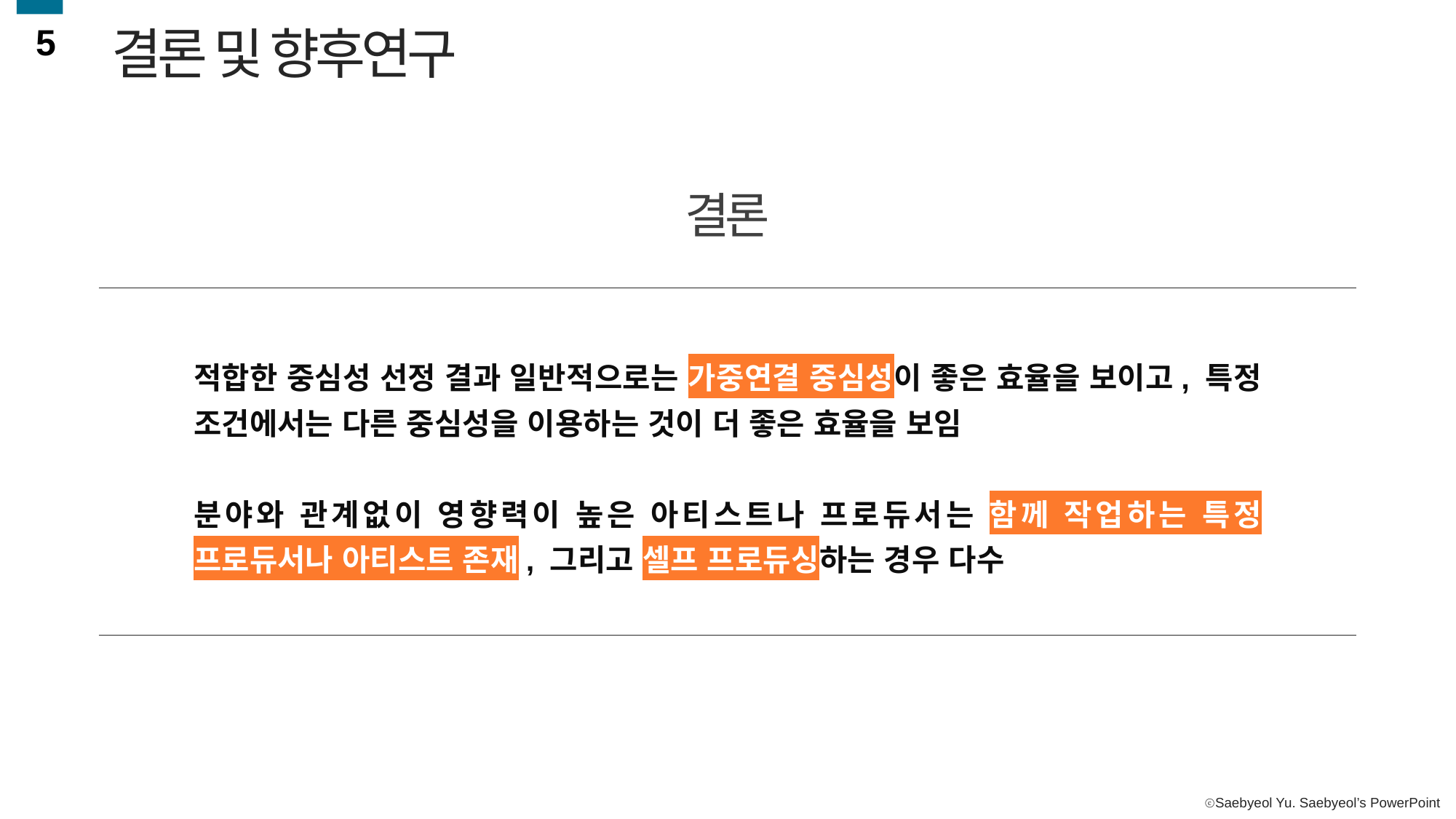

5
결론 및 향후연구
결론
적합한 중심성 선정 결과 일반적으로는 가중연결 중심성이 좋은 효율을 보이고, 특정 조건에서는 다른 중심성을 이용하는 것이 더 좋은 효율을 보임

분야와 관계없이 영향력이 높은 아티스트나 프로듀서는 함께 작업하는 특정 프로듀서나 아티스트 존재, 그리고 셀프 프로듀싱하는 경우 다수